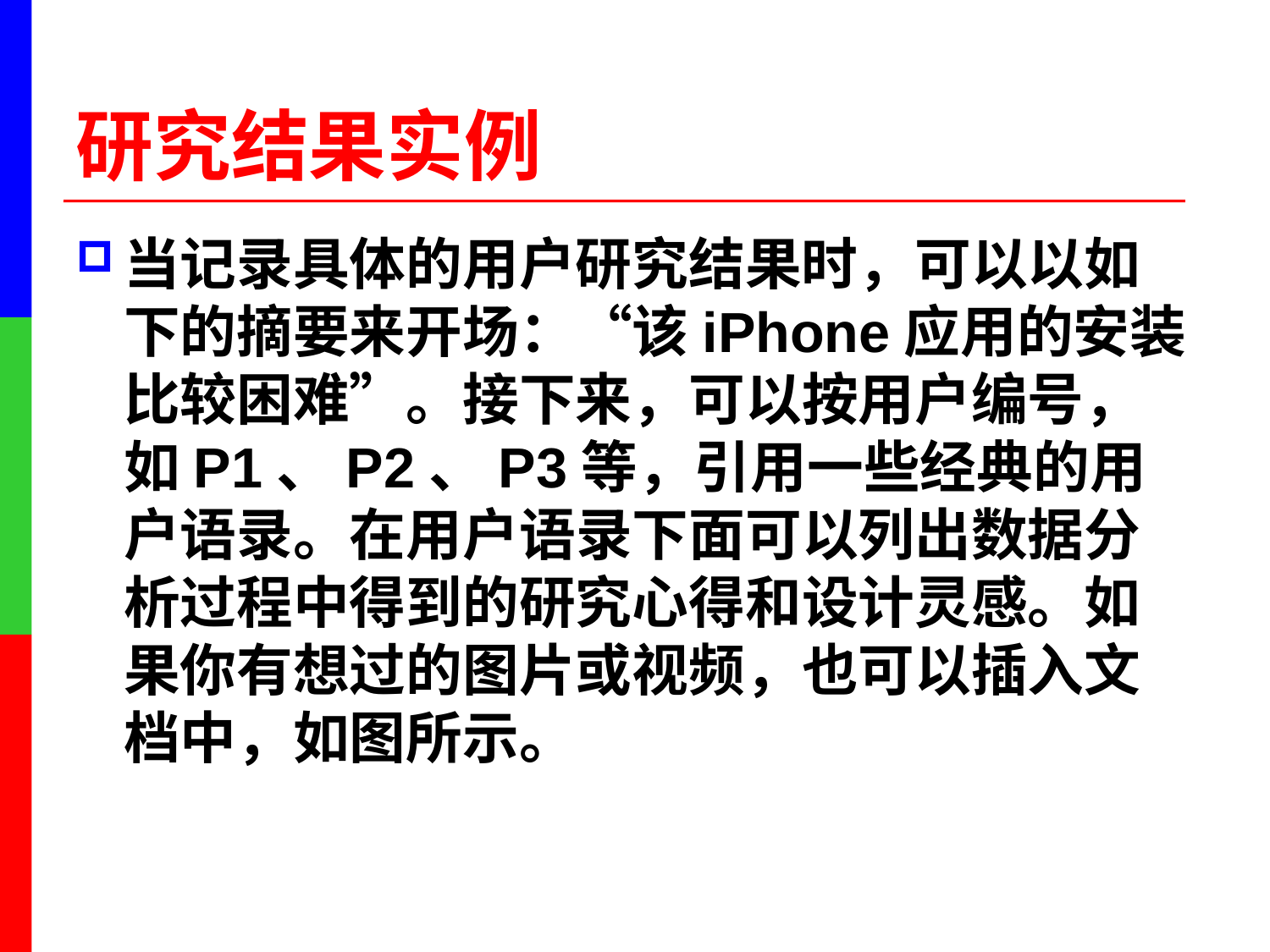

# 研究结果实例
当记录具体的用户研究结果时，可以以如下的摘要来开场：“该iPhone应用的安装比较困难”。接下来，可以按用户编号，如P1、P2、P3等，引用一些经典的用户语录。在用户语录下面可以列出数据分析过程中得到的研究心得和设计灵感。如果你有想过的图片或视频，也可以插入文档中，如图所示。